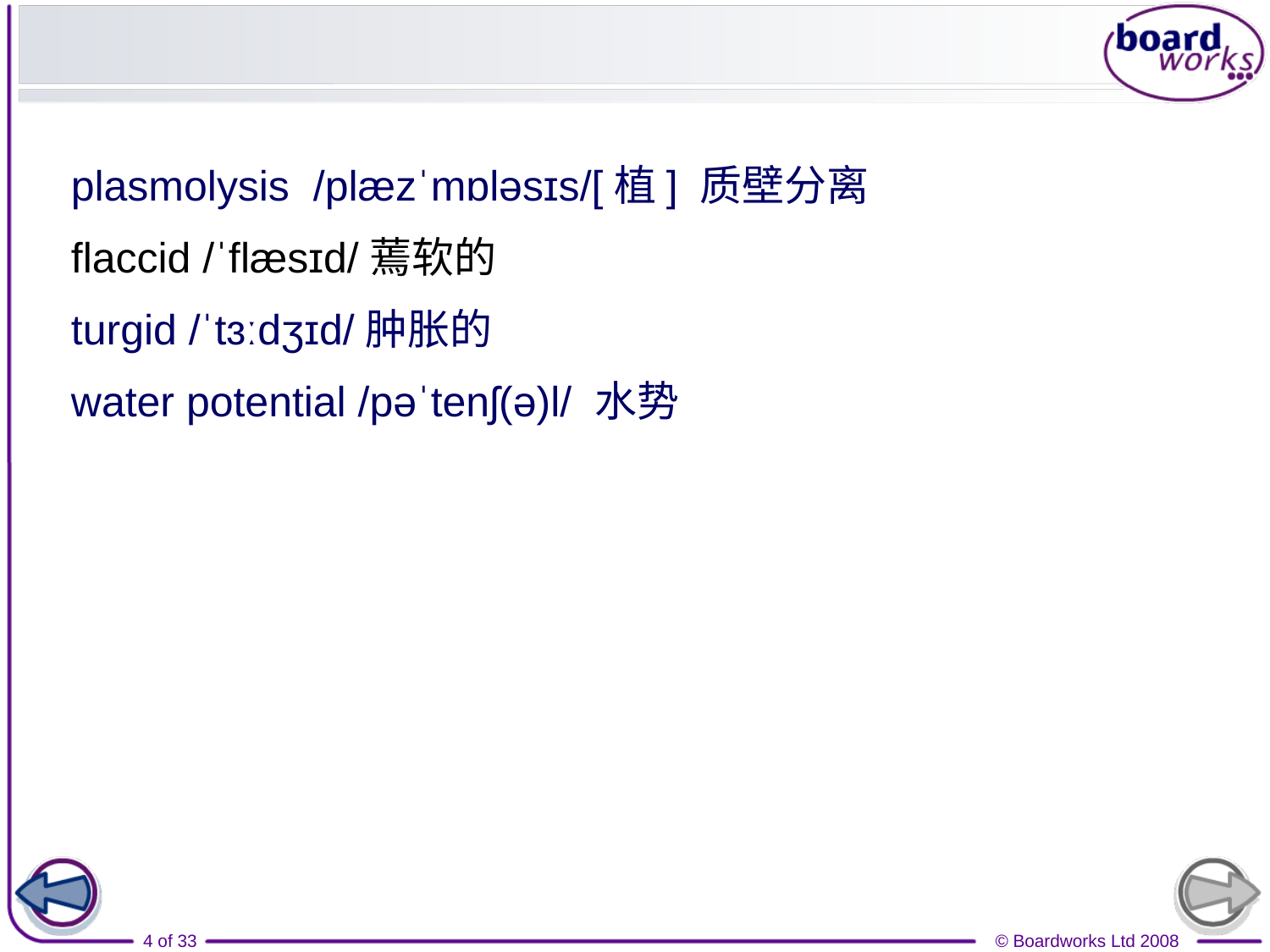

#
plasmolysis  /plæzˈmɒləsɪs/[植] 质壁分离
flaccid /ˈflæsɪd/蔫软的
turgid /ˈtɜːdʒɪd/肿胀的
water potential /pəˈtenʃ(ə)l/ 水势